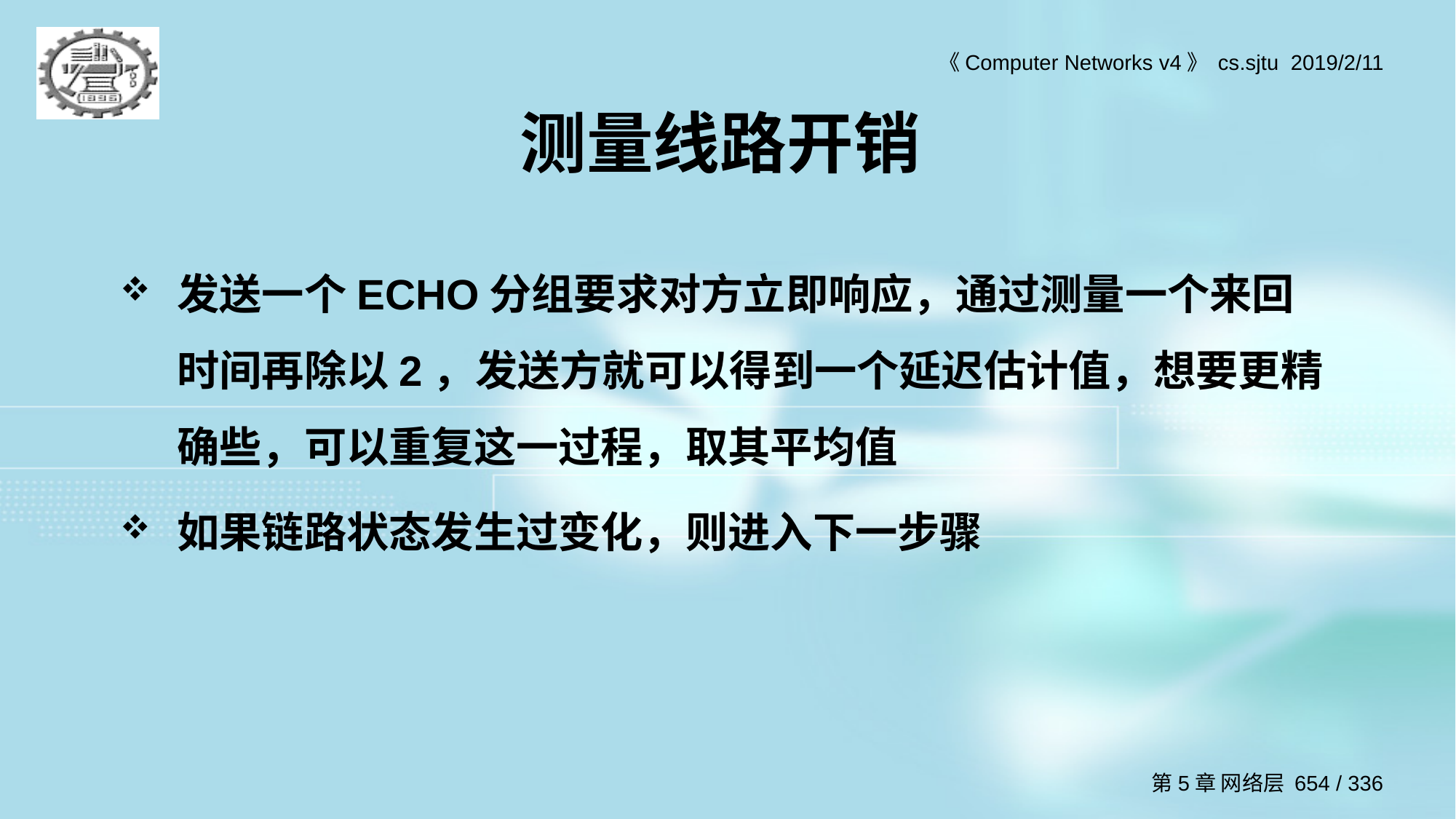

# 测量线路开销
发送一个ECHO分组要求对方立即响应，通过测量一个来回时间再除以2，发送方就可以得到一个延迟估计值，想要更精确些，可以重复这一过程，取其平均值
如果链路状态发生过变化，则进入下一步骤